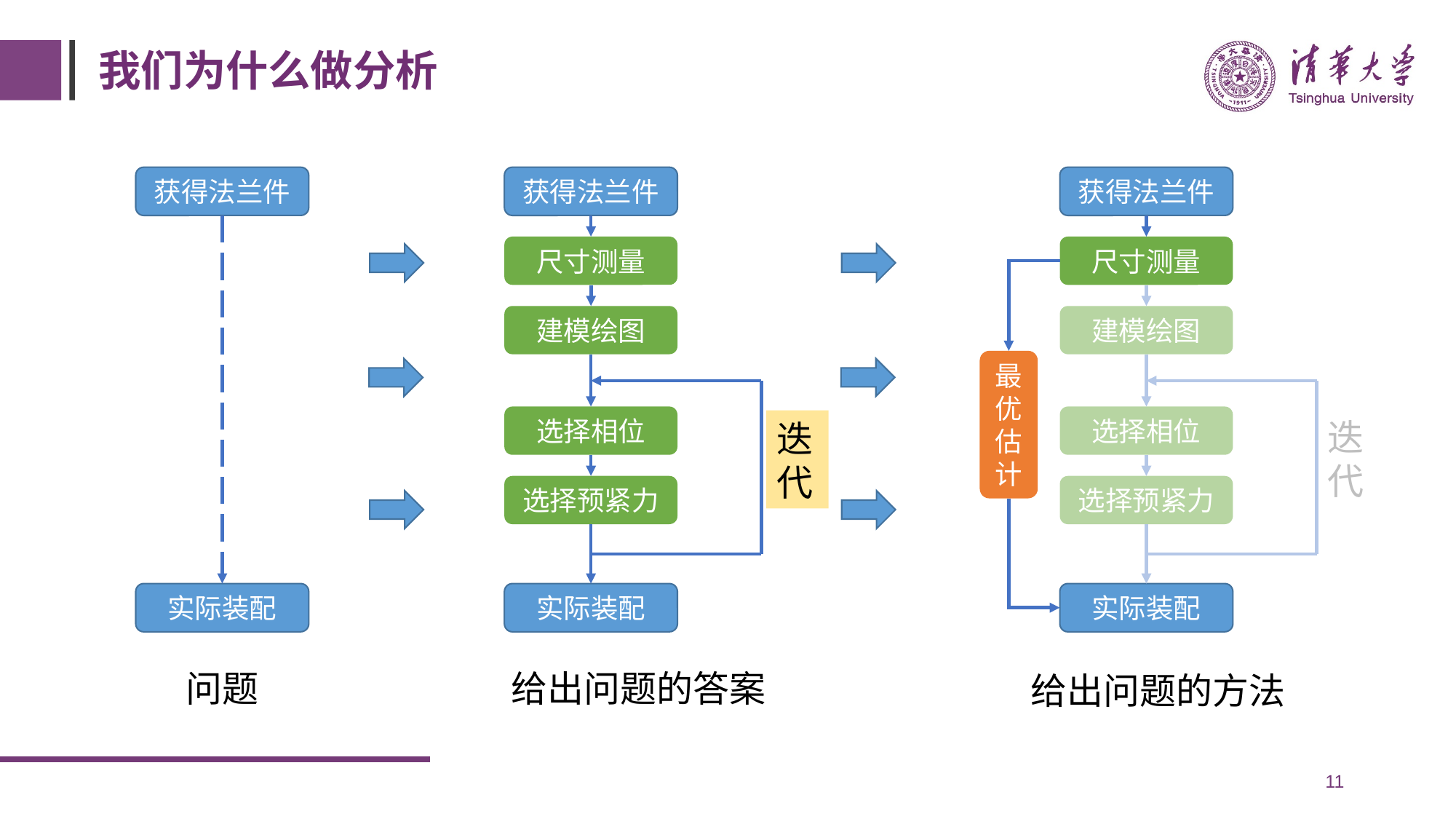

# 我们为什么做分析
获得法兰件
获得法兰件
获得法兰件
尺寸测量
尺寸测量

建模绘图
建模绘图
最优估计

选择相位
选择相位
迭代
迭代
选择预紧力
选择预紧力

实际装配
实际装配
实际装配
给出问题的答案
问题
给出问题的方法